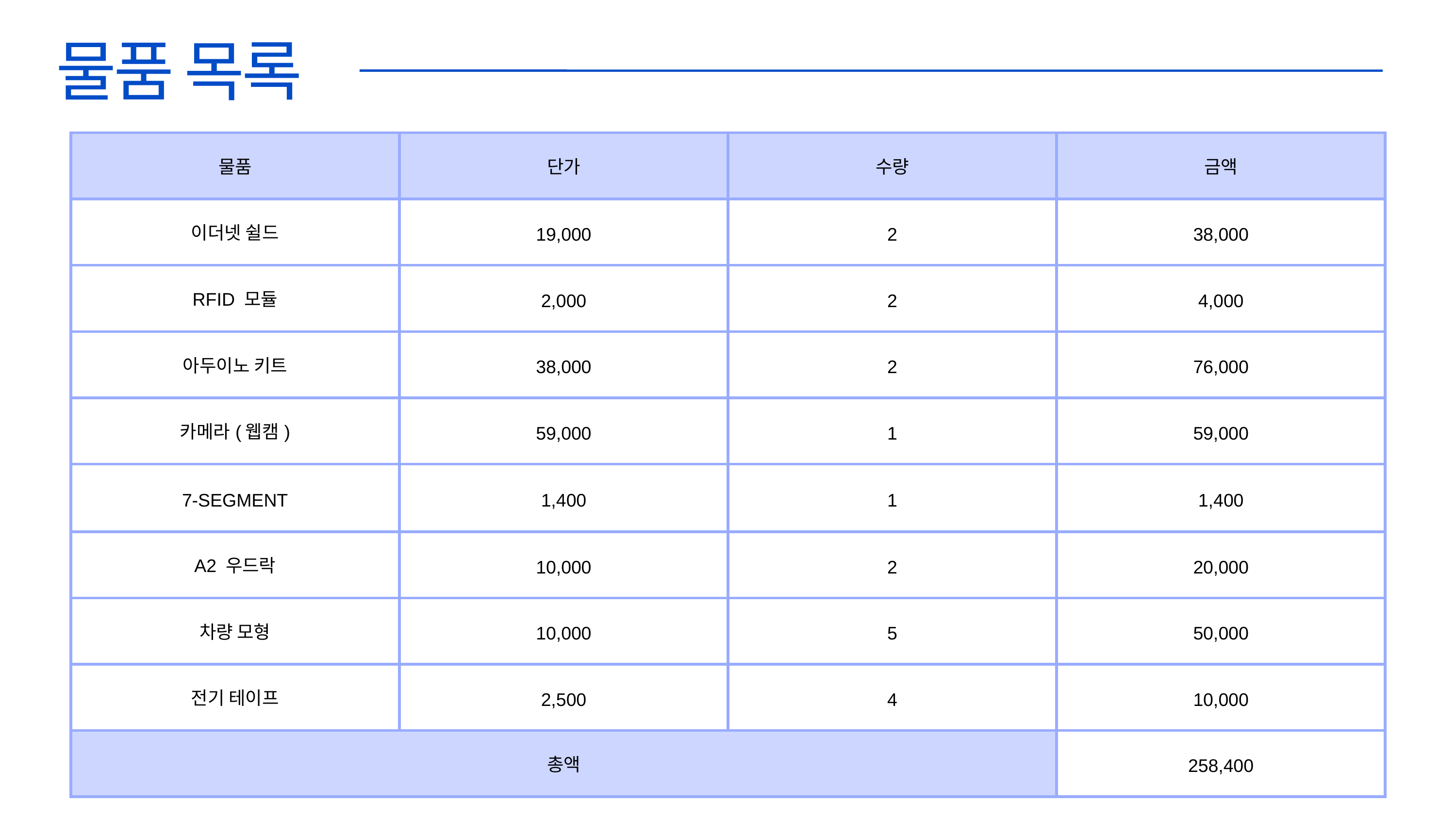

물품 목록

| 물품 | 단가 | 수량 | 금액 |
| --- | --- | --- | --- |
| 이더넷 쉴드 | 19,000 | 2 | 38,000 |
| RFID 모듈 | 2,000 | 2 | 4,000 |
| 아두이노 키트 | 38,000 | 2 | 76,000 |
| 카메라(웹캠) | 59,000 | 1 | 59,000 |
| 7-SEGMENT | 1,400 | 1 | 1,400 |
| A2 우드락 | 10,000 | 2 | 20,000 |
| 차량 모형 | 10,000 | 5 | 50,000 |
| 전기 테이프 | 2,500 | 4 | 10,000 |
| 총액 | 총액 | 총액 | 258,400 |